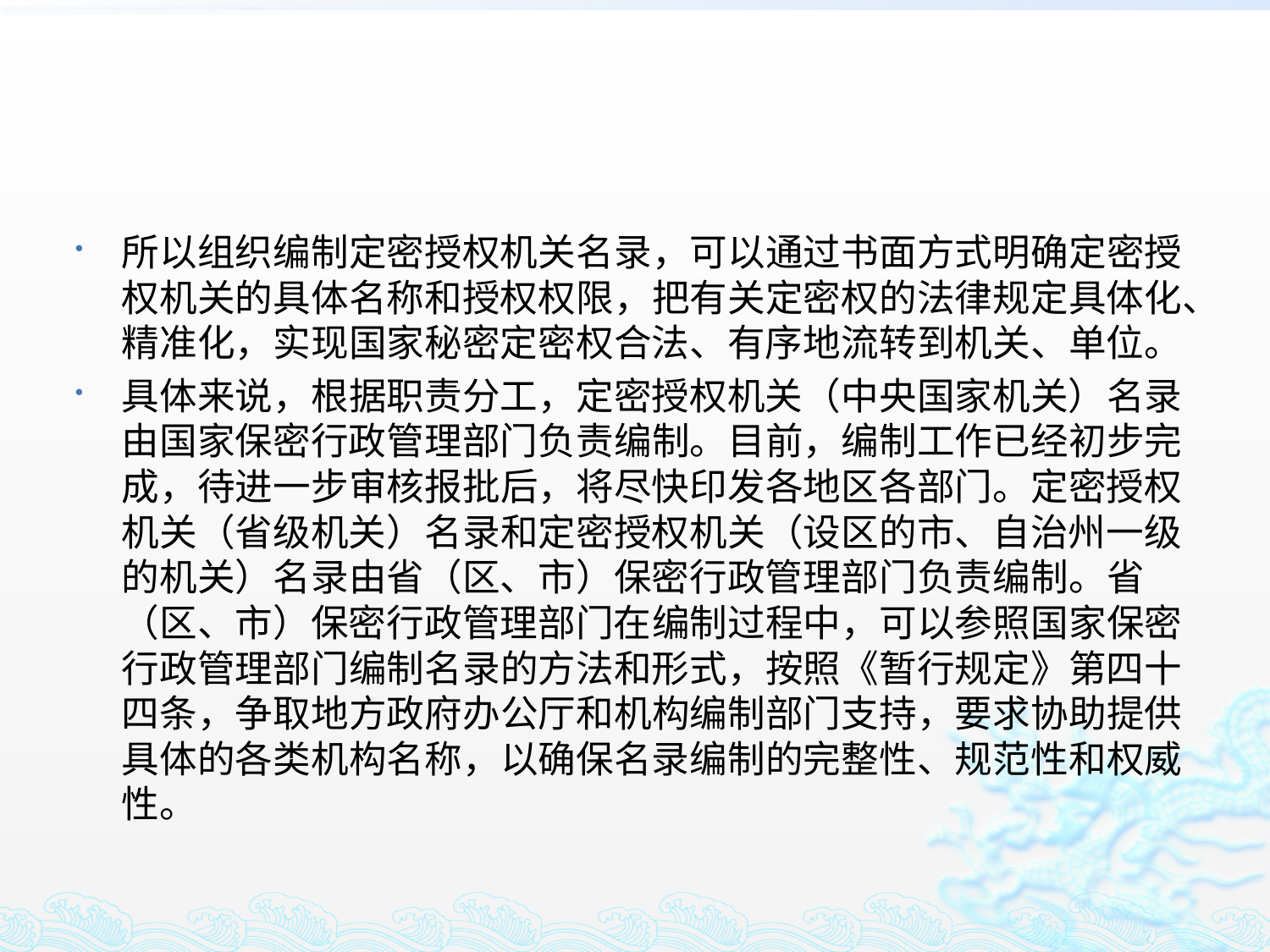

#
所以组织编制定密授权机关名录，可以通过书面方式明确定密授权机关的具体名称和授权权限，把有关定密权的法律规定具体化、精准化，实现国家秘密定密权合法、有序地流转到机关、单位。
具体来说，根据职责分工，定密授权机关（中央国家机关）名录由国家保密行政管理部门负责编制。目前，编制工作已经初步完成，待进一步审核报批后，将尽快印发各地区各部门。定密授权机关（省级机关）名录和定密授权机关（设区的市、自治州一级的机关）名录由省（区、市）保密行政管理部门负责编制。省（区、市）保密行政管理部门在编制过程中，可以参照国家保密行政管理部门编制名录的方法和形式，按照《暂行规定》第四十四条，争取地方政府办公厅和机构编制部门支持，要求协助提供具体的各类机构名称，以确保名录编制的完整性、规范性和权威性。